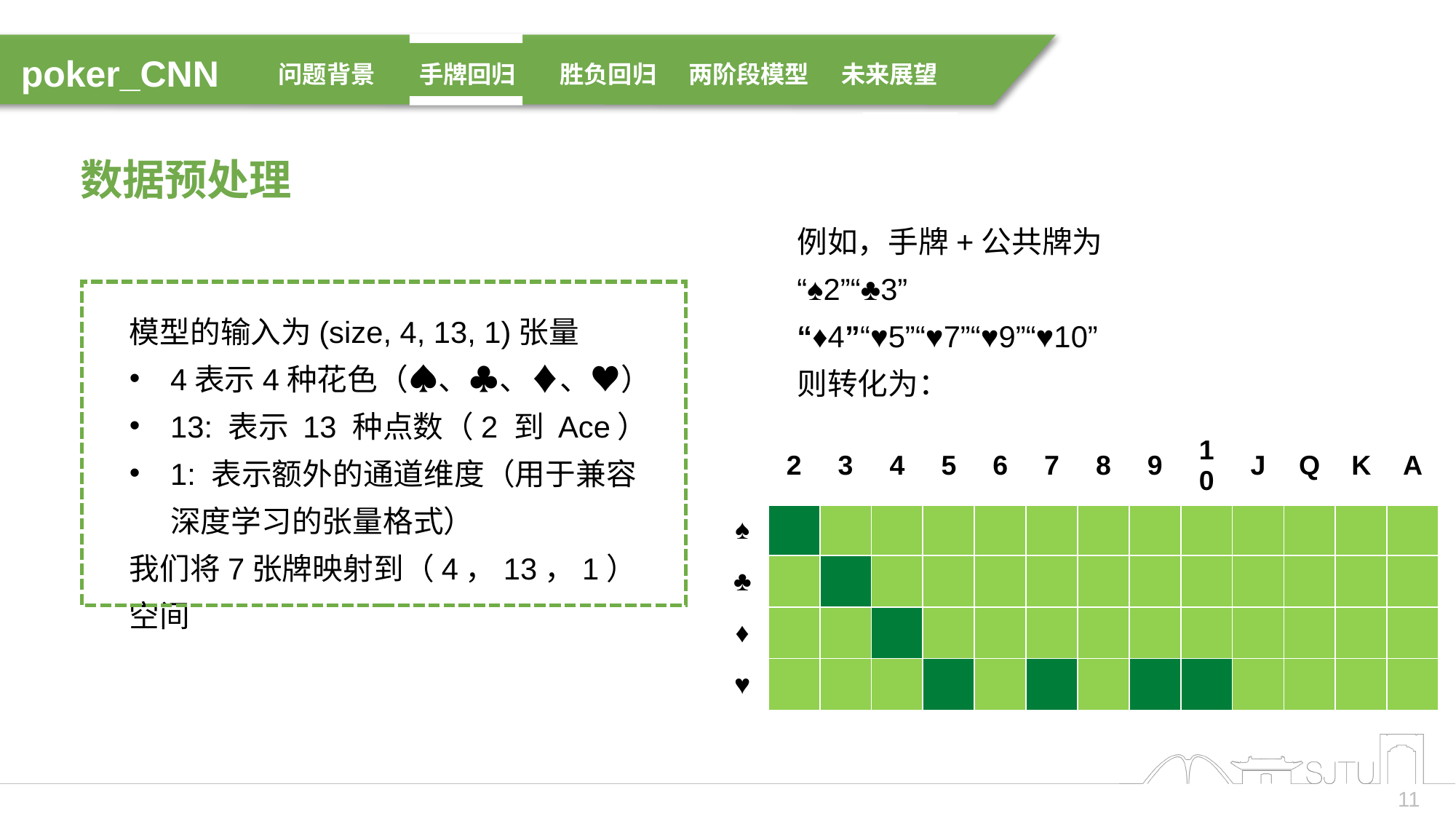

poker_CNN

问题背景
手牌回归
胜负回归
两阶段模型
未来展望

数据预处理
例如，手牌+公共牌为
“♠2”“♣3”
“♦4”“♥5”“♥7”“♥9”“♥10”
则转化为：

模型的输入为(size, 4, 13, 1)张量
4表示4种花色（♠、♣、♦、♥）
13: 表示 13 种点数（2 到 Ace）
1: 表示额外的通道维度（用于兼容深度学习的张量格式）
我们将7张牌映射到（4，13，1）空间

|  | 2 | 3 | 4 | 5 | 6 | 7 | 8 | 9 | 10 | J | Q | K | A |
| --- | --- | --- | --- | --- | --- | --- | --- | --- | --- | --- | --- | --- | --- |
| ♠ |  |  |  |  |  |  |  |  |  |  |  |  |  |
| ♣ |  |  |  |  |  |  |  |  |  |  |  |  |  |
| ♦ |  |  |  |  |  |  |  |  |  |  |  |  |  |
| ♥ |  |  |  |  |  |  |  |  |  |  |  |  |  |